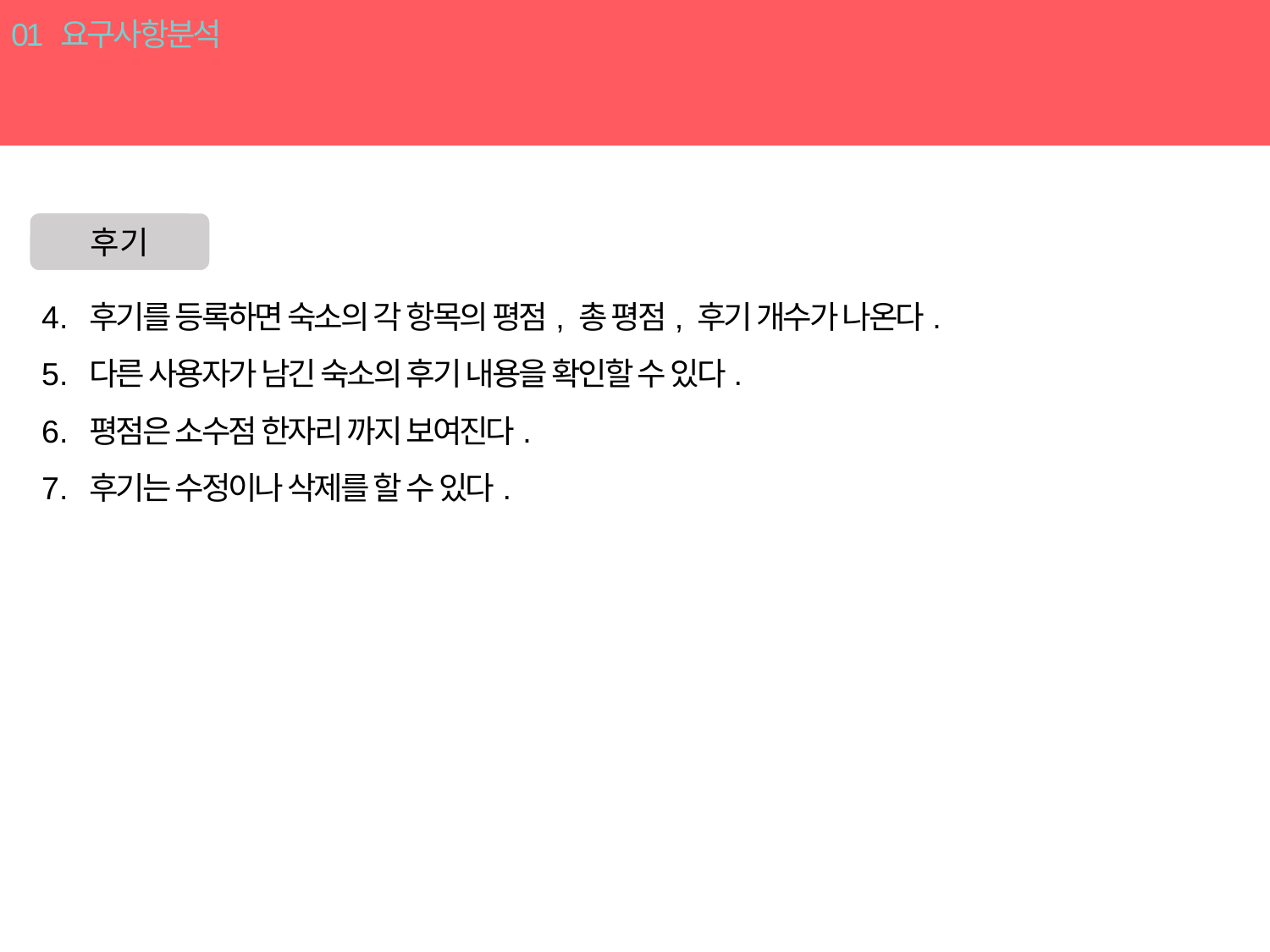

01 요구사항분석
후기
후기
후기를 등록하면 숙소의 각 항목의 평점, 총 평점, 후기 개수가 나온다.
다른 사용자가 남긴 숙소의 후기 내용을 확인할 수 있다.
평점은 소수점 한자리 까지 보여진다.
후기는 수정이나 삭제를 할 수 있다.